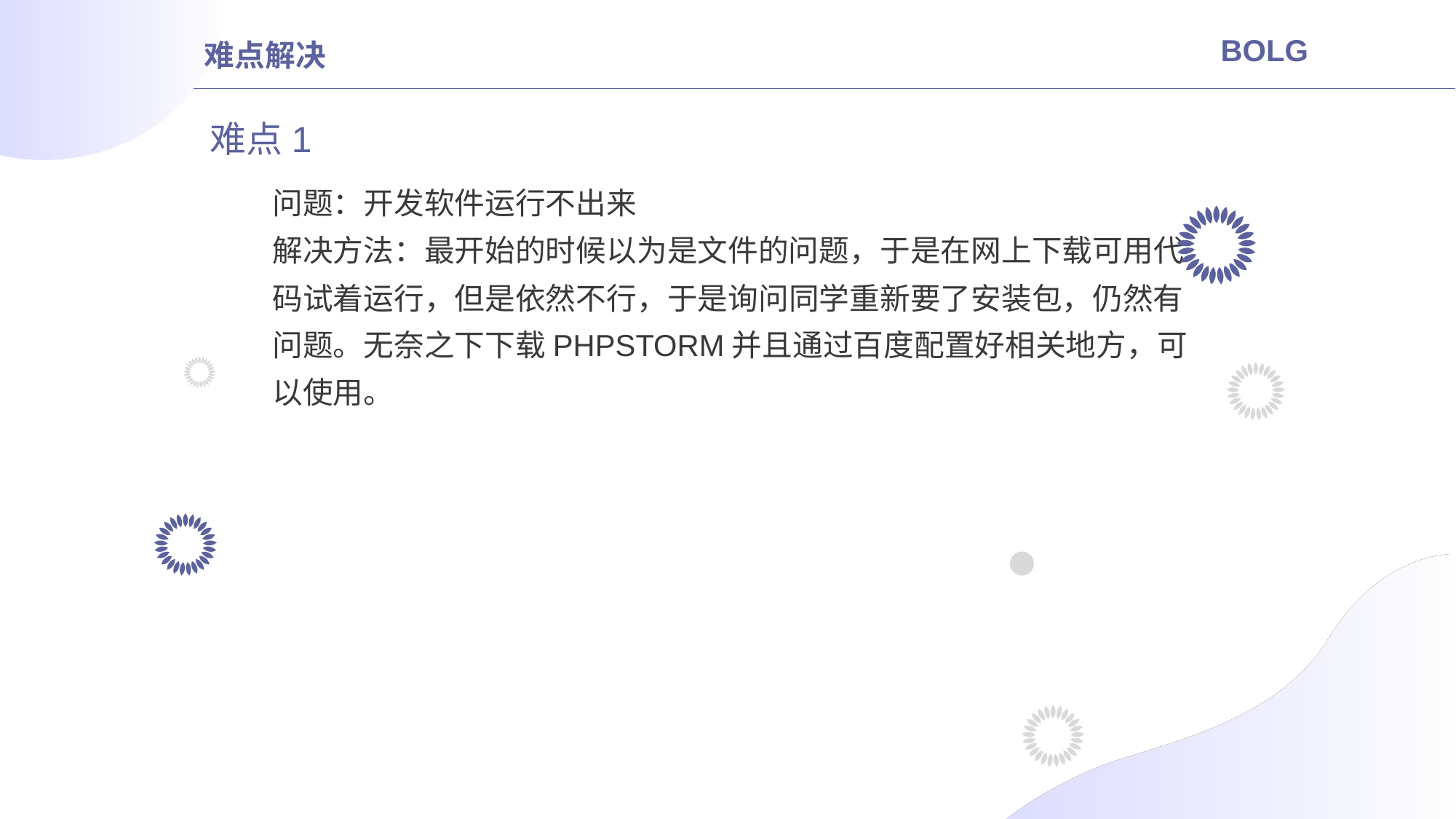

难点解决
BOLG
难点1

问题：开发软件运行不出来
解决方法：最开始的时候以为是文件的问题，于是在网上下载可用代码试着运行，但是依然不行，于是询问同学重新要了安装包，仍然有问题。无奈之下下载PHPSTORM并且通过百度配置好相关地方，可以使用。